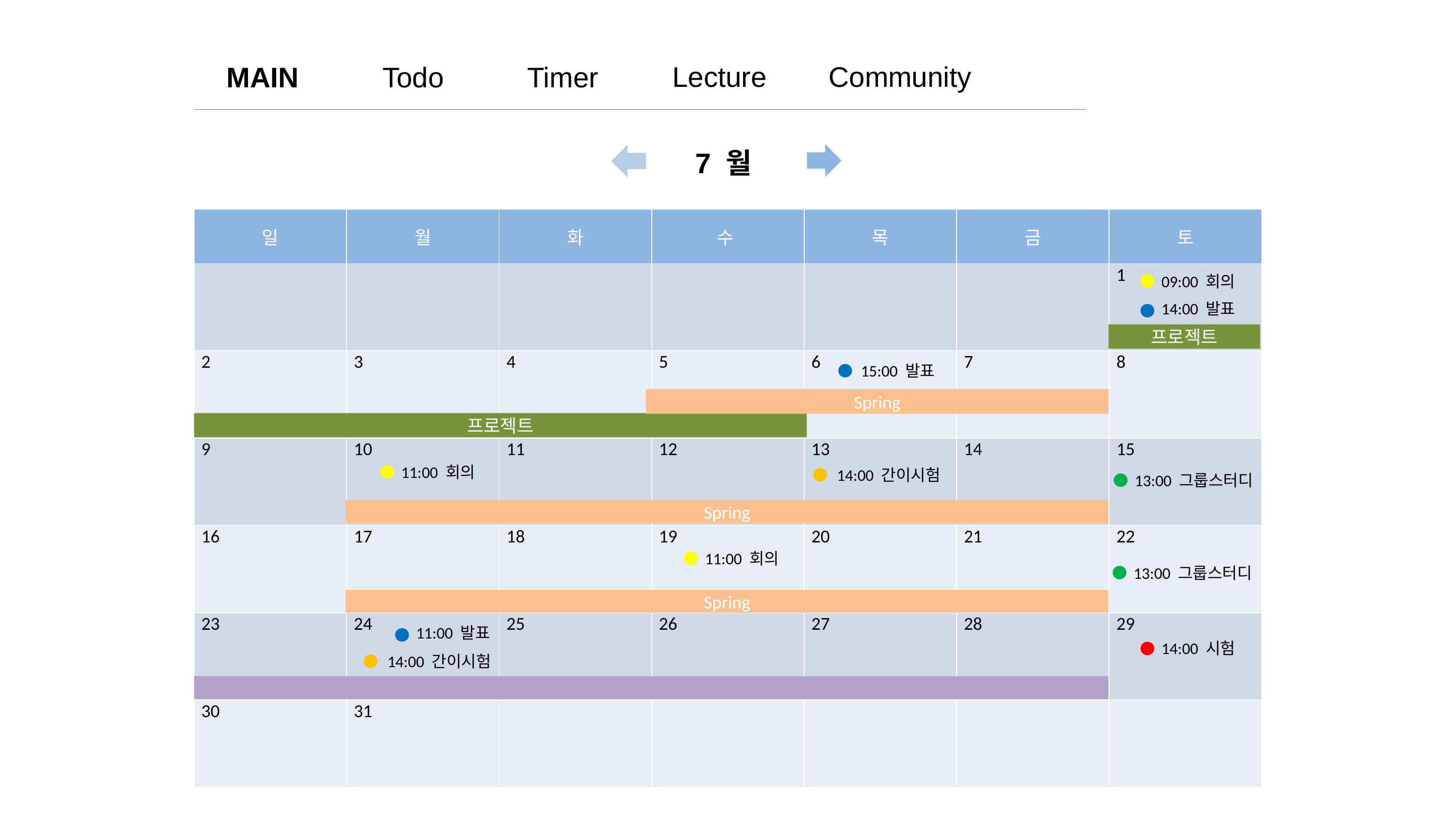

Lecture
Community
MAIN
Todo
Timer
7 월

| 일 | 월 | 화 | 수 | 목 | 금 | 토 |
| --- | --- | --- | --- | --- | --- | --- |
|  |  |  |  |  |  | 1 |
| 2 | 3 | 4 | 5 | 6 | 7 | 8 |
| 9 | 10 | 11 | 12 | 13 | 14 | 15 |
| 16 | 17 | 18 | 19 | 20 | 21 | 22 |
| 23 | 24 | 25 | 26 | 27 | 28 | 29 |
| 30 | 31 |  |  |  |  |  |
09:00 회의

14:00 발표

프로젝트
15:00 발표

Spring
프로젝트
11:00 회의
14:00 간이시험

13:00 그룹스터디

Spring
11:00 회의

13:00 그룹스터디

Spring
11:00 발표

14:00 시험

14:00 간이시험